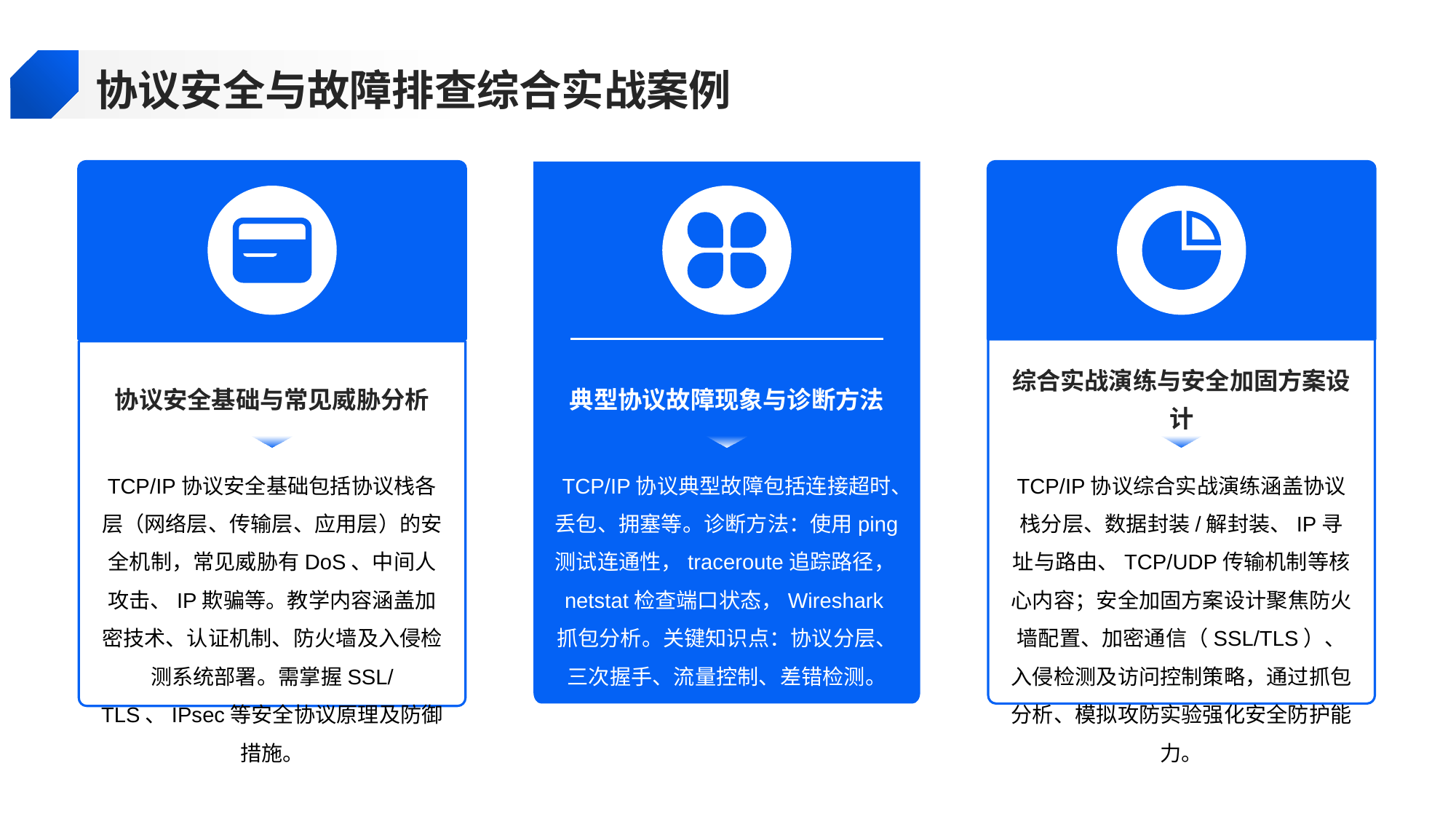

协议安全与故障排查综合实战案例

协议安全基础与常见威胁分析
典型协议故障现象与诊断方法
综合实战演练与安全加固方案设计

TCP/IP协议安全基础包括协议栈各层（网络层、传输层、应用层）的安全机制，常见威胁有DoS、中间人攻击、IP欺骗等。教学内容涵盖加密技术、认证机制、防火墙及入侵检测系统部署。需掌握SSL/TLS、IPsec等安全协议原理及防御措施。
TCP/IP协议典型故障包括连接超时、丢包、拥塞等。诊断方法：使用ping测试连通性，traceroute追踪路径，netstat检查端口状态，Wireshark抓包分析。关键知识点：协议分层、三次握手、流量控制、差错检测。
TCP/IP协议综合实战演练涵盖协议栈分层、数据封装/解封装、IP寻址与路由、TCP/UDP传输机制等核心内容；安全加固方案设计聚焦防火墙配置、加密通信（SSL/TLS）、入侵检测及访问控制策略，通过抓包分析、模拟攻防实验强化安全防护能力。